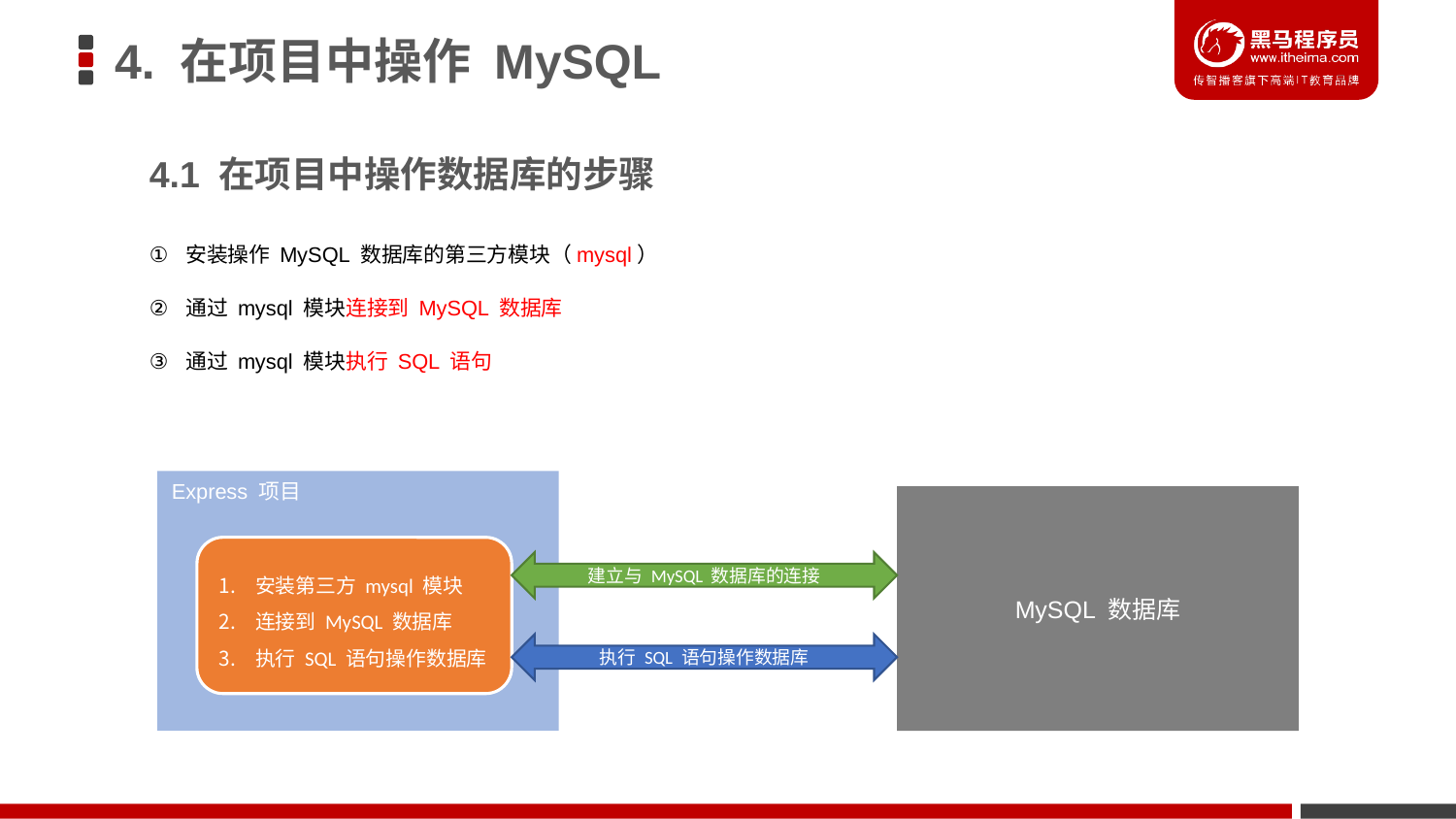

# 4. 在项目中操作 MySQL
4.1 在项目中操作数据库的步骤
安装操作 MySQL 数据库的第三方模块（mysql）
通过 mysql 模块连接到 MySQL 数据库
通过 mysql 模块执行 SQL 语句
Express 项目
MySQL 数据库
安装第三方 mysql 模块
连接到 MySQL 数据库
执行 SQL 语句操作数据库
建立与 MySQL 数据库的连接
执行 SQL 语句操作数据库